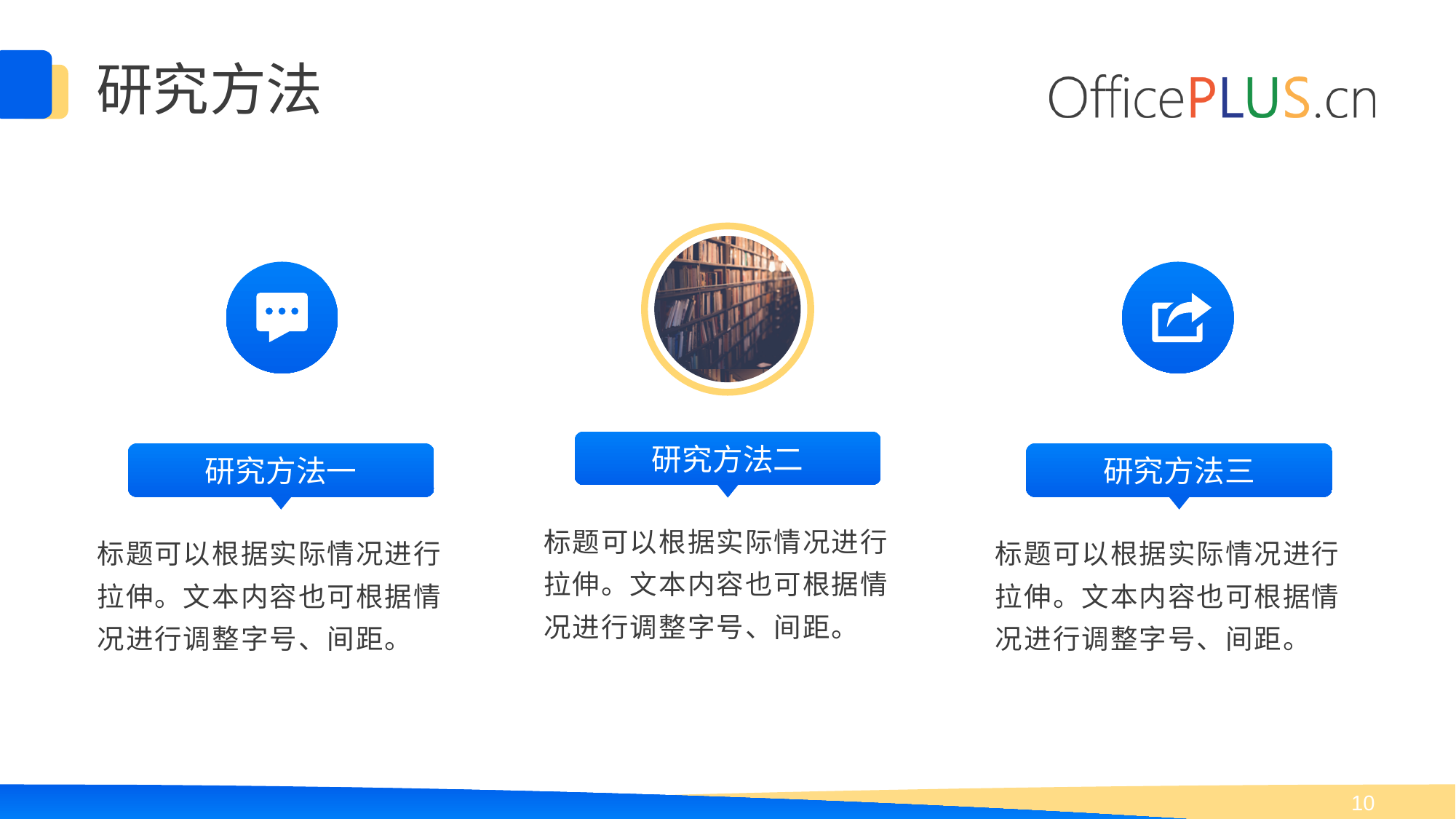

研究方法

研究方法二
研究方法一
研究方法三

标题可以根据实际情况进行拉伸。文本内容也可根据情况进行调整字号、间距。
标题可以根据实际情况进行拉伸。文本内容也可根据情况进行调整字号、间距。
标题可以根据实际情况进行拉伸。文本内容也可根据情况进行调整字号、间距。